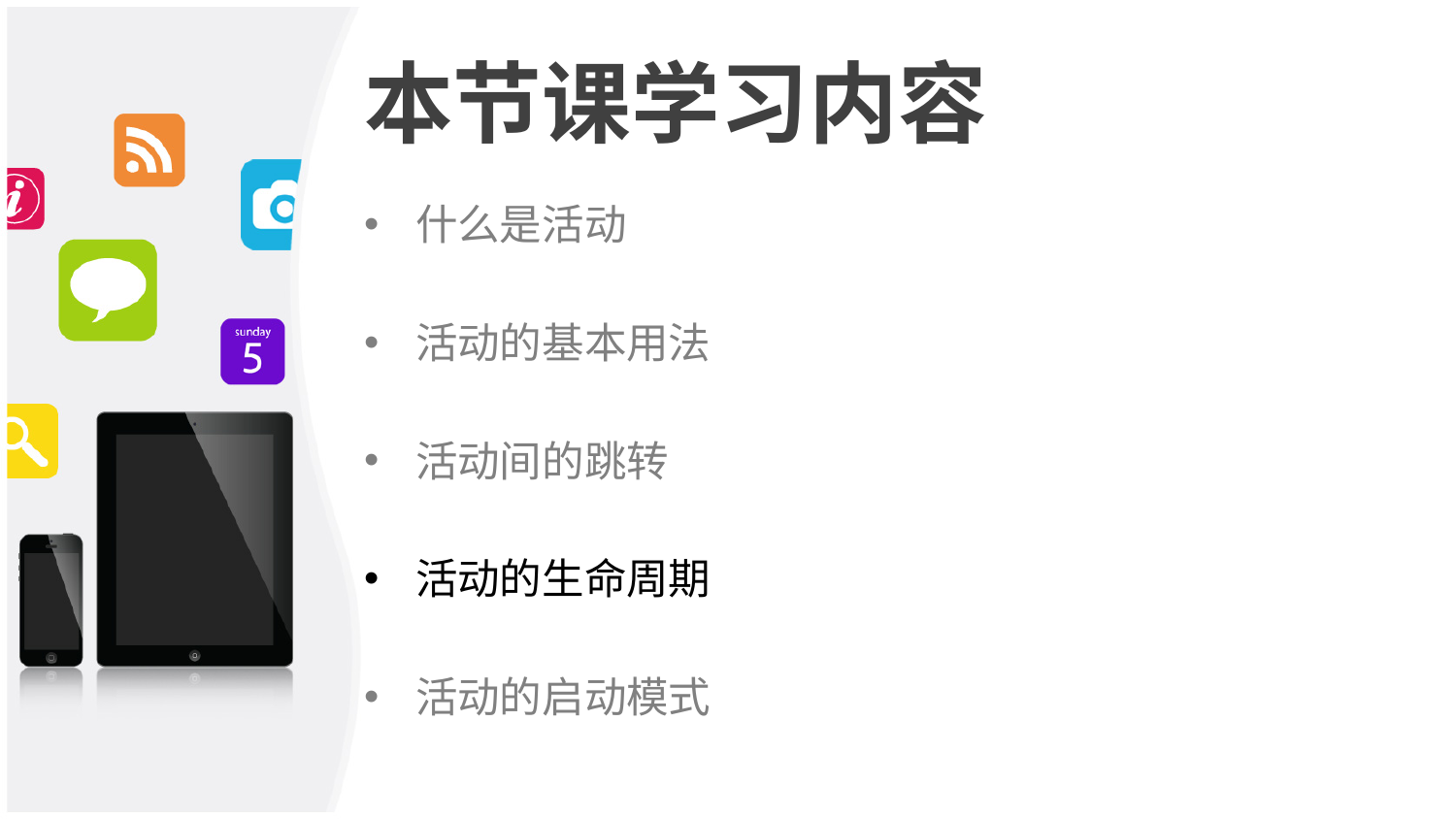

# 本节课学习内容
什么是活动

活动的基本用法

活动间的跳转

活动的生命周期

活动的启动模式